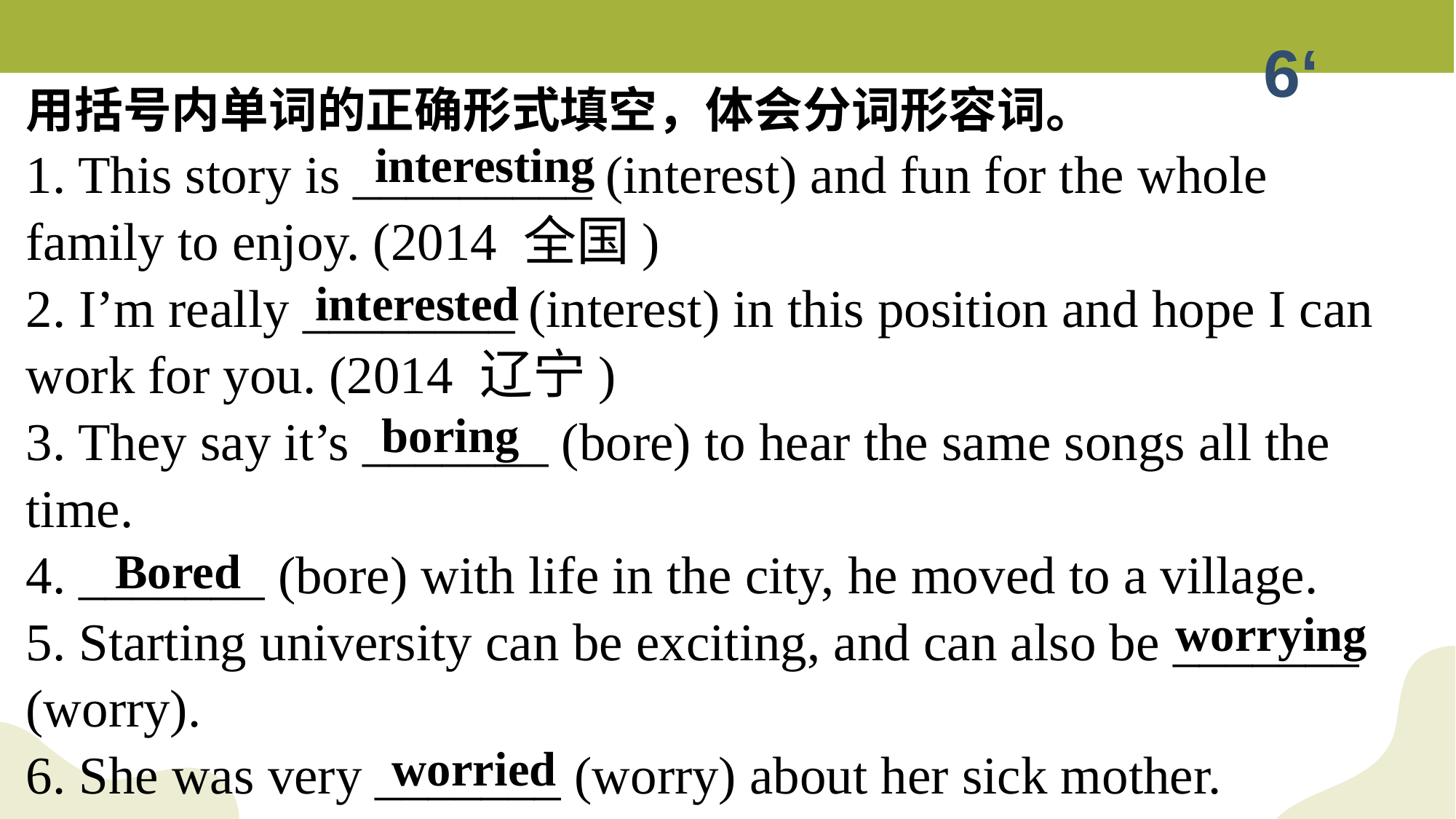

6‘
用括号内单词的正确形式填空，体会分词形容词。
1. This story is _________ (interest) and fun for the whole family to enjoy. (2014 全国)
2. I’m really ________ (interest) in this position and hope I can work for you. (2014 辽宁)
3. They say it’s _______ (bore) to hear the same songs all the time.
4. _______ (bore) with life in the city, he moved to a village.
5. Starting university can be exciting, and can also be _______ (worry).
6. She was very _______ (worry) about her sick mother.
interesting
interested
boring
Bored
worrying
worried